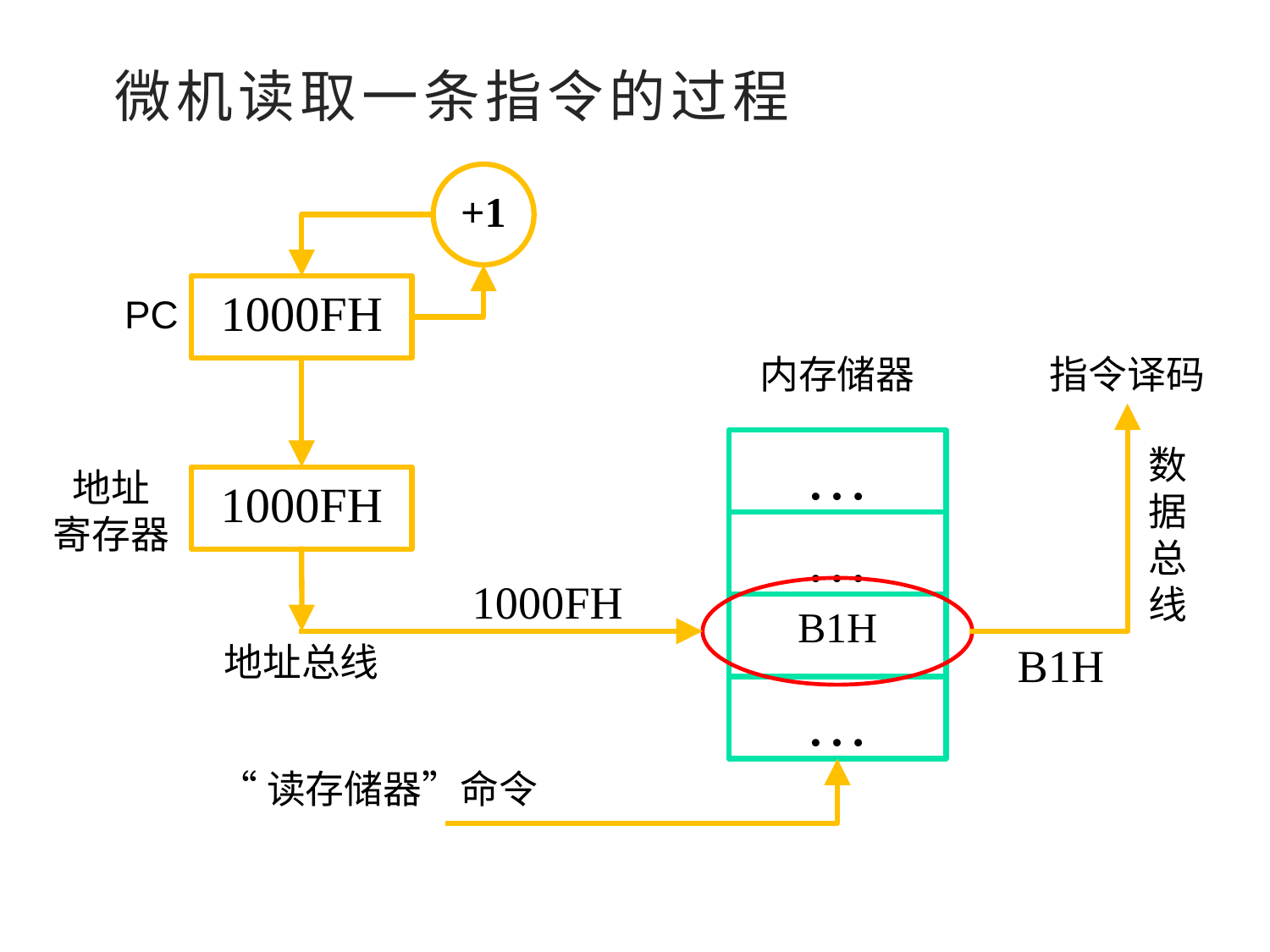

微机读取一条指令的过程
+1
1000FH
PC
指令译码
内存储器
…
…
B1H
…
数据总线
地址
寄存器
1000FH
1000FH

B1H
地址总线
“读存储器”命令